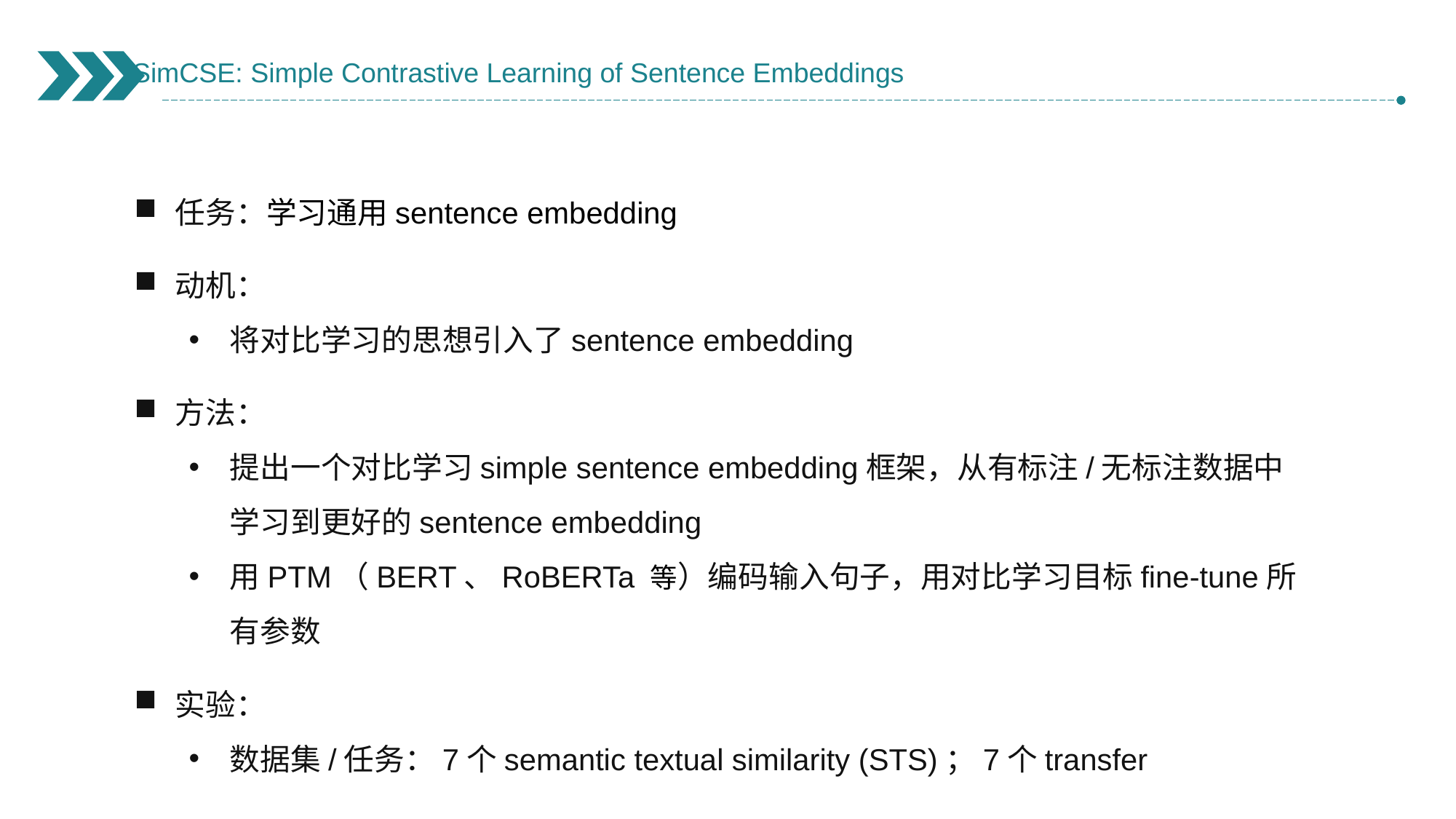

SimCSE: Simple Contrastive Learning of Sentence Embeddings

任务：学习通用sentence embedding
动机：
将对比学习的思想引入了sentence embedding
方法：
提出一个对比学习simple sentence embedding框架，从有标注/无标注数据中学习到更好的sentence embedding
用PTM（BERT、RoBERTa 等）编码输入句子，用对比学习目标fine-tune所有参数
实验：
数据集/任务：7个semantic textual similarity (STS)；7个transfer